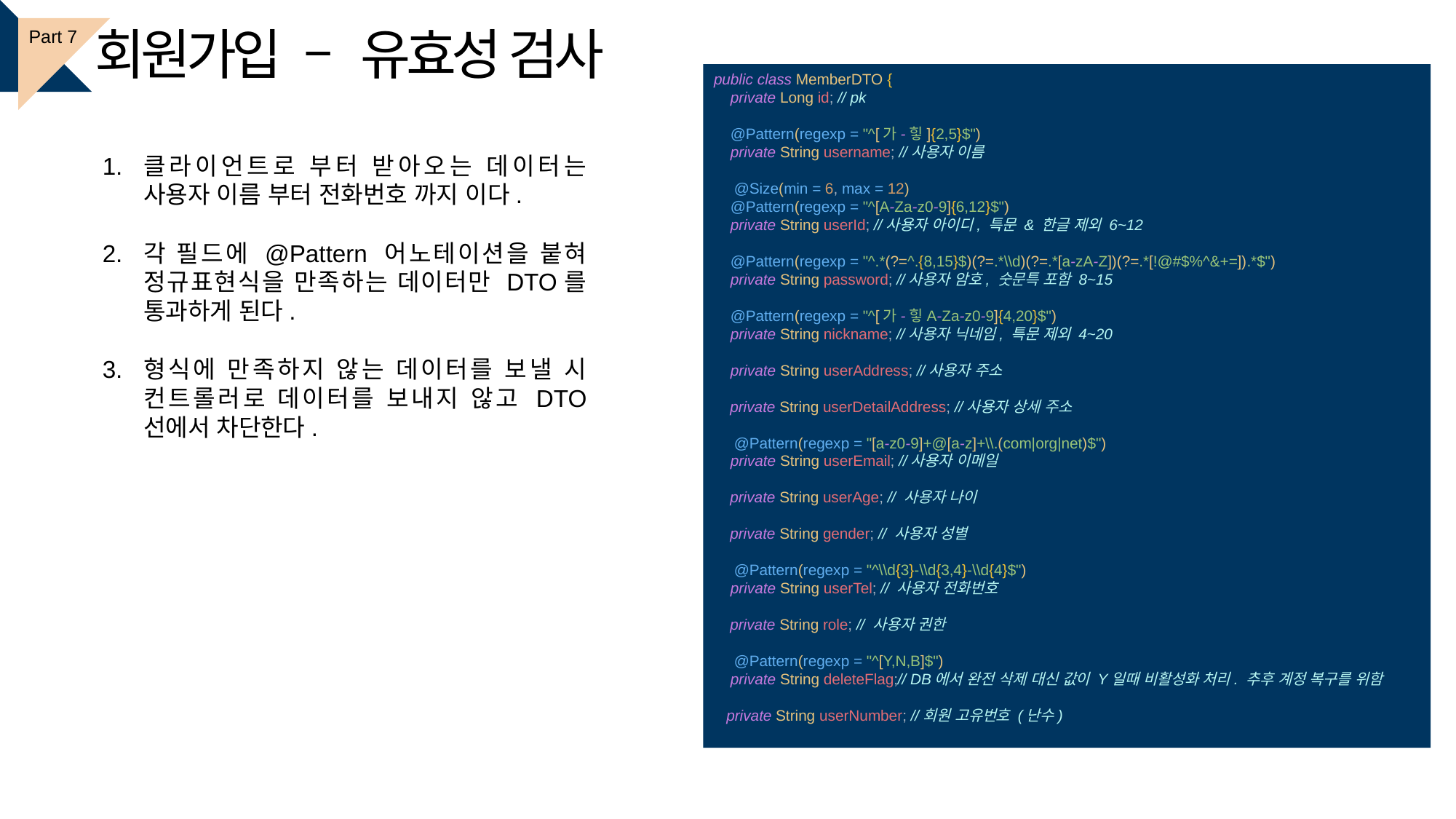

회원가입  –   유효성 검사

Part 7
public class MemberDTO {
    private Long id; // pk
    @Pattern(regexp = "^[가-힣]{2,5}$")
    private String username; //사용자 이름
    @Size(min = 6, max = 12)
    @Pattern(regexp = "^[A-Za-z0-9]{6,12}$")
    private String userId; //사용자 아이디, 특문 & 한글 제외 6~12
    @Pattern(regexp = "^.*(?=^.{8,15}$)(?=.*\\d)(?=.*[a-zA-Z])(?=.*[!@#$%^&+=]).*$")
    private String password; //사용자 암호, 숫문특 포함 8~15
    @Pattern(regexp = "^[가-힣A-Za-z0-9]{4,20}$")
    private String nickname; //사용자 닉네임, 특문 제외 4~20
    private String userAddress; //사용자 주소
   private String userDetailAddress; //사용자 상세 주소
    @Pattern(regexp = "[a-z0-9]+@[a-z]+\\.(com|org|net)$")
    private String userEmail; //사용자 이메일
   private String userAge; // 사용자 나이
   private String gender; // 사용자 성별
    @Pattern(regexp = "^\\d{3}-\\d{3,4}-\\d{4}$")
    private String userTel; // 사용자 전화번호
   private String role; // 사용자 권한
    @Pattern(regexp = "^[Y,N,B]$")
    private String deleteFlag;// DB에서 완전 삭제 대신 값이 Y일때 비활성화 처리. 추후 계정 복구를 위함
   private String userNumber; //회원 고유번호 (난수)
클라이언트로 부터 받아오는 데이터는 사용자 이름 부터 전화번호 까지 이다.

각 필드에 @Pattern 어노테이션을 붙혀 정규표현식을 만족하는 데이터만 DTO를 통과하게 된다.

형식에 만족하지 않는 데이터를 보낼 시 컨트롤러로 데이터를 보내지 않고 DTO 선에서 차단한다.